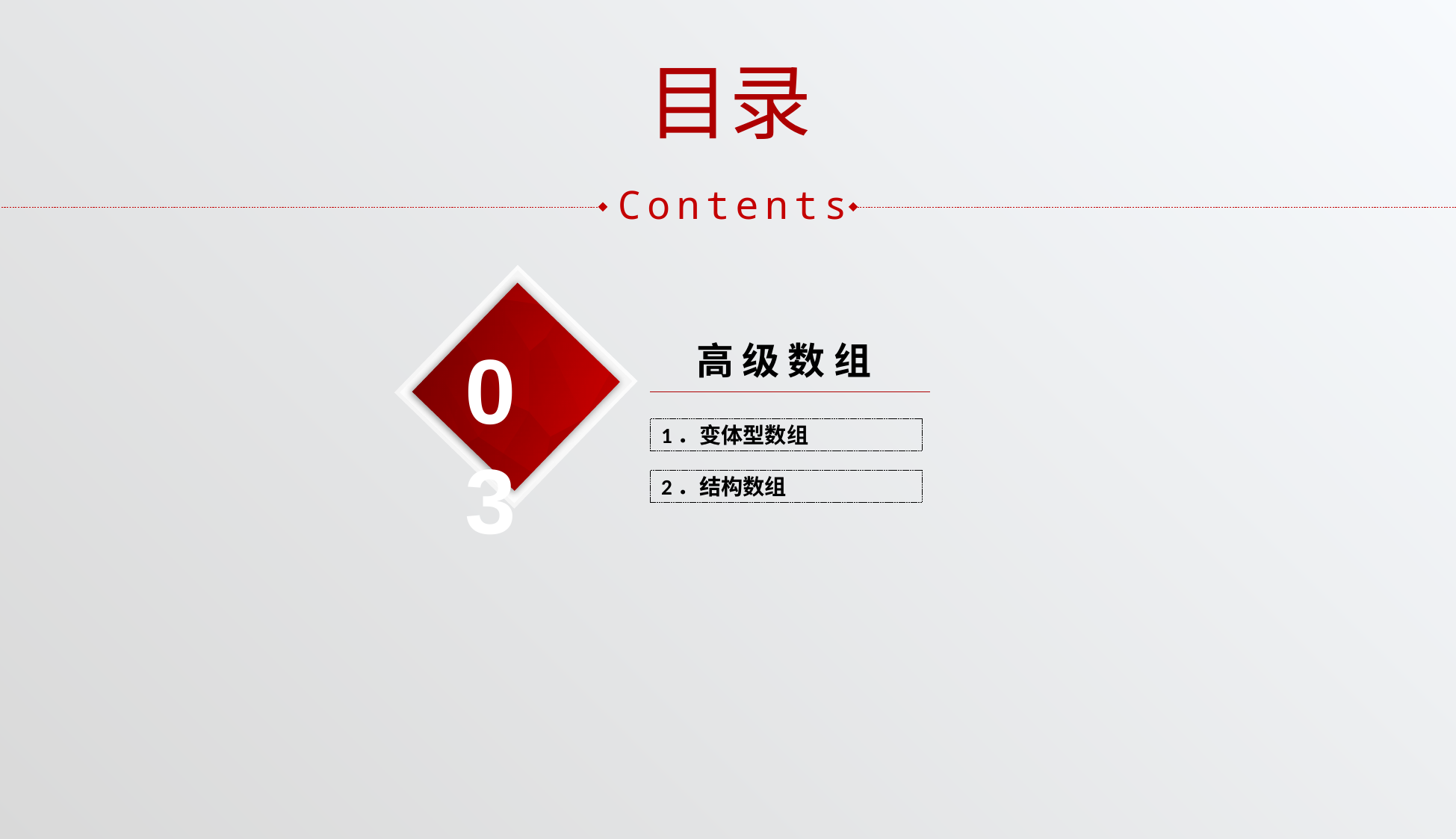

目录
Contents

03
高 级 数 组
1．变体型数组
2．结构数组